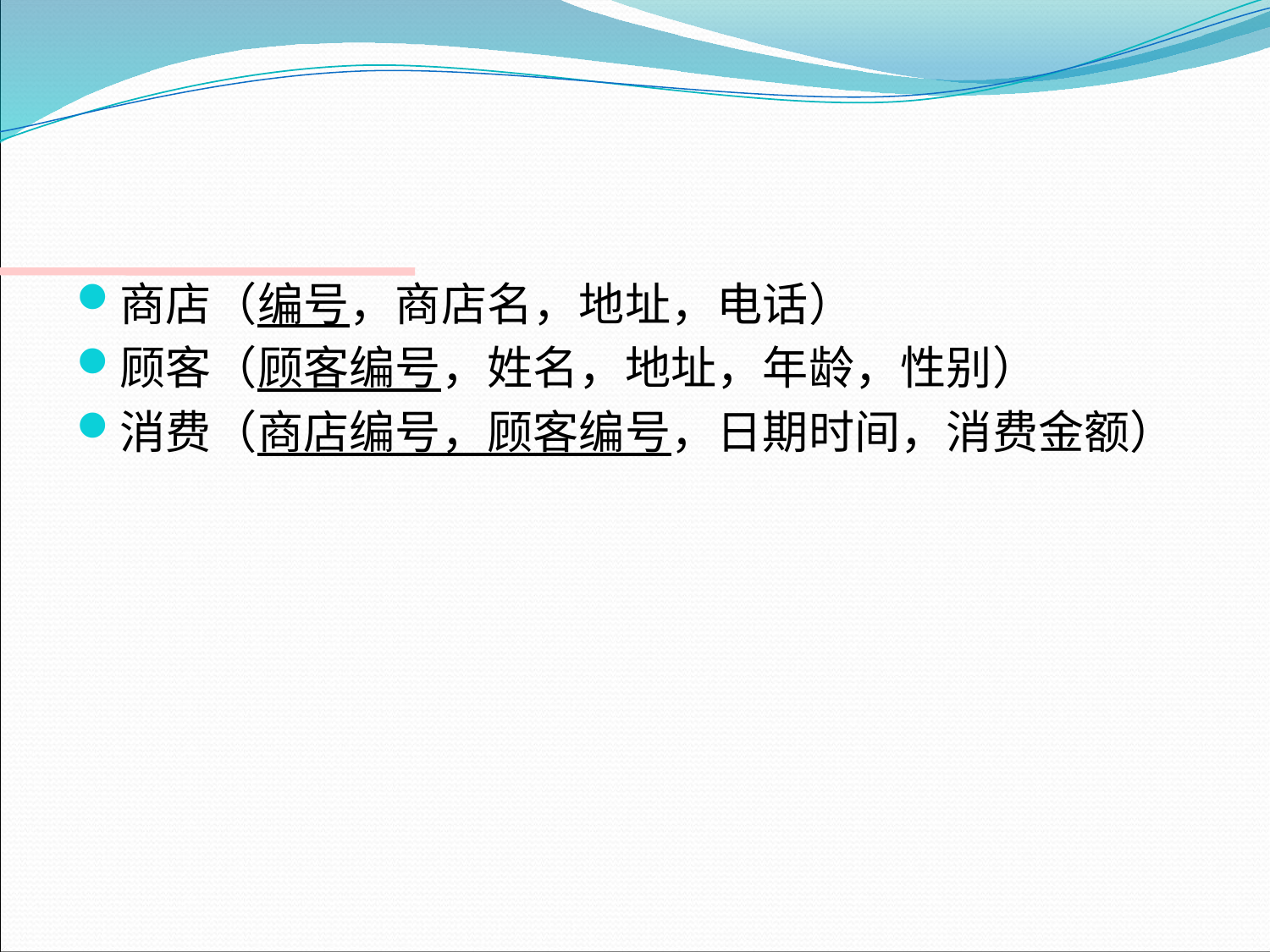

#
商店（编号，商店名，地址，电话）
顾客（顾客编号，姓名，地址，年龄，性别）
消费（商店编号，顾客编号，日期时间，消费金额）

828